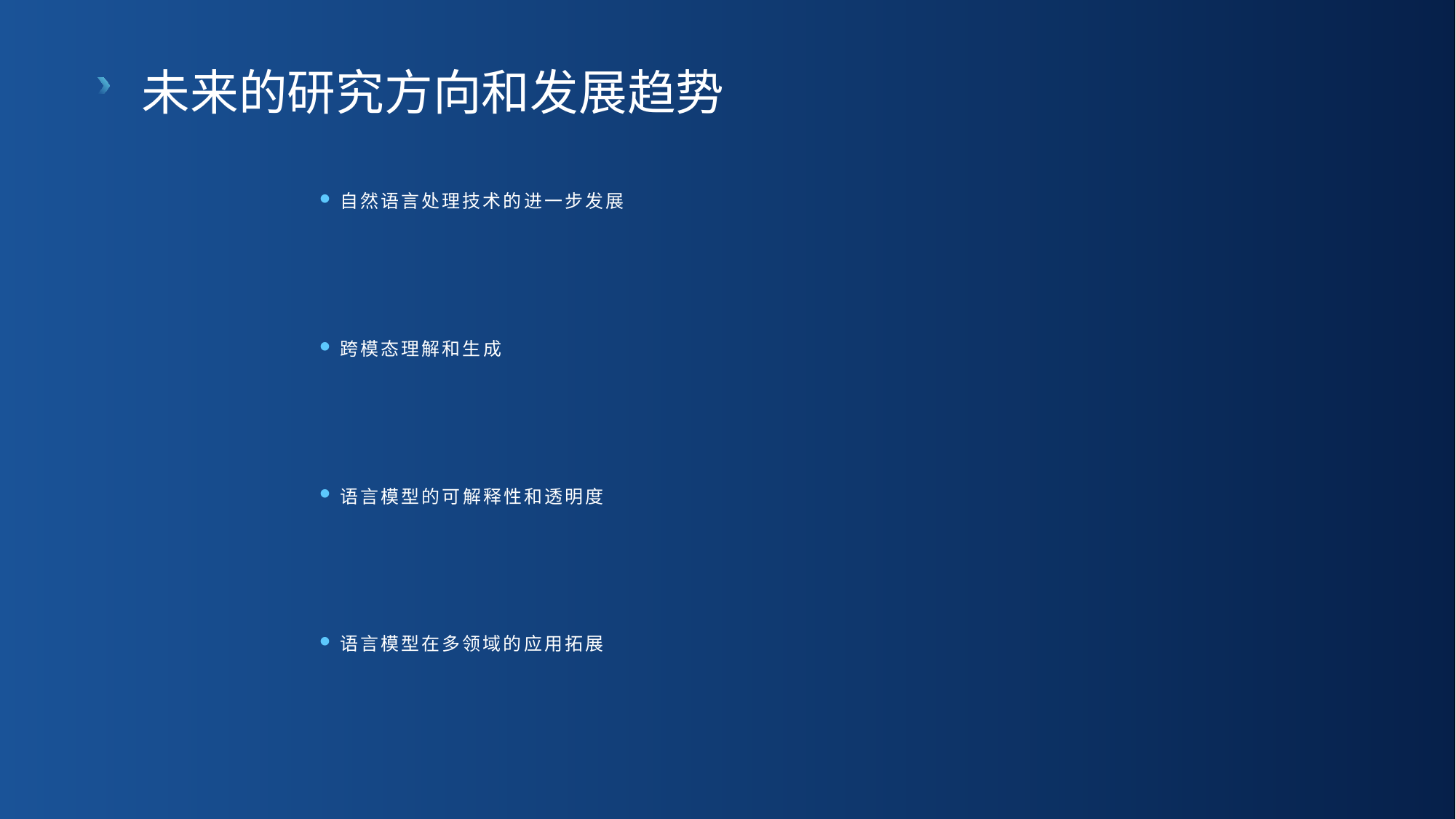

未来的研究方向和发展趋势
自然语言处理技术的进一步发展
跨模态理解和生成
语言模型的可解释性和透明度
语言模型在多领域的应用拓展